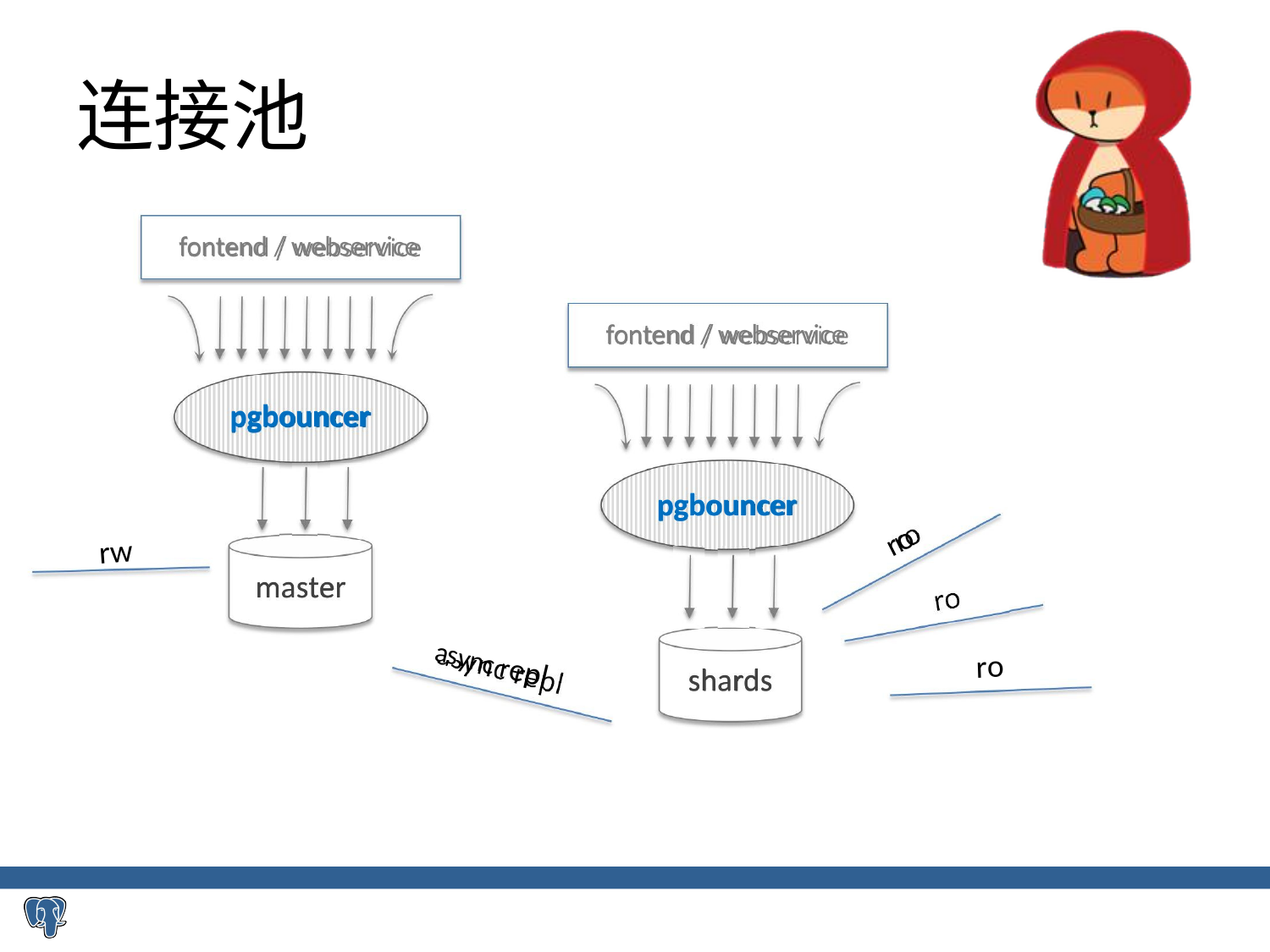

# 连接池

fontend / webservice

fontend / webservice

pgbouncer

pgbouncer

ro

rw

master
ro

ro
async repl
shards